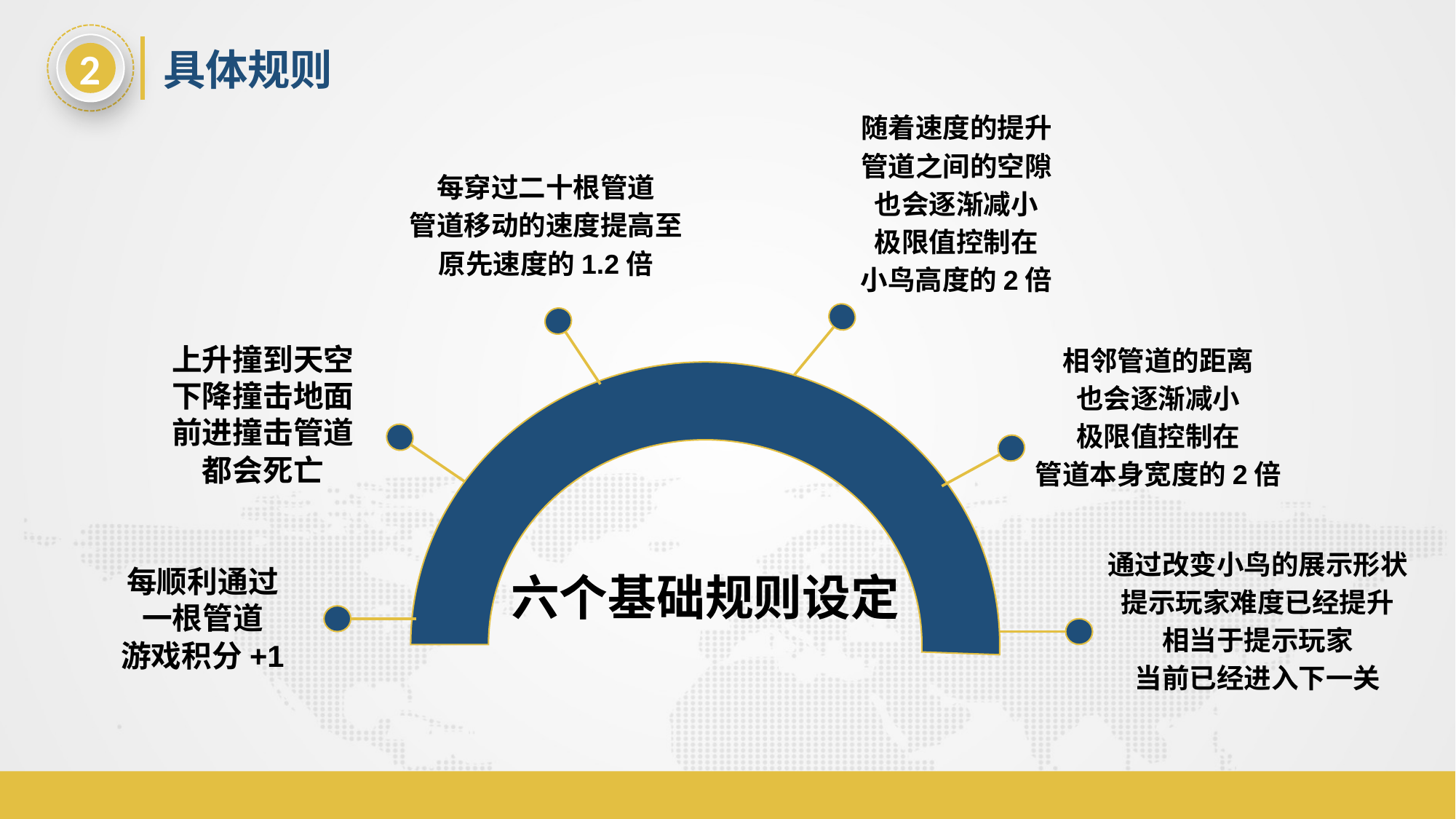

2

具体规则
随着速度的提升
管道之间的空隙
也会逐渐减小
极限值控制在
小鸟高度的2倍
每穿过二十根管道
管道移动的速度提高至
原先速度的1.2倍

相邻管道的距离
也会逐渐减小
极限值控制在
管道本身宽度的2倍
上升撞到天空
下降撞击地面
前进撞击管道
都会死亡
通过改变小鸟的展示形状
提示玩家难度已经提升
相当于提示玩家
当前已经进入下一关
每顺利通过
一根管道
游戏积分+1
六个基础规则设定